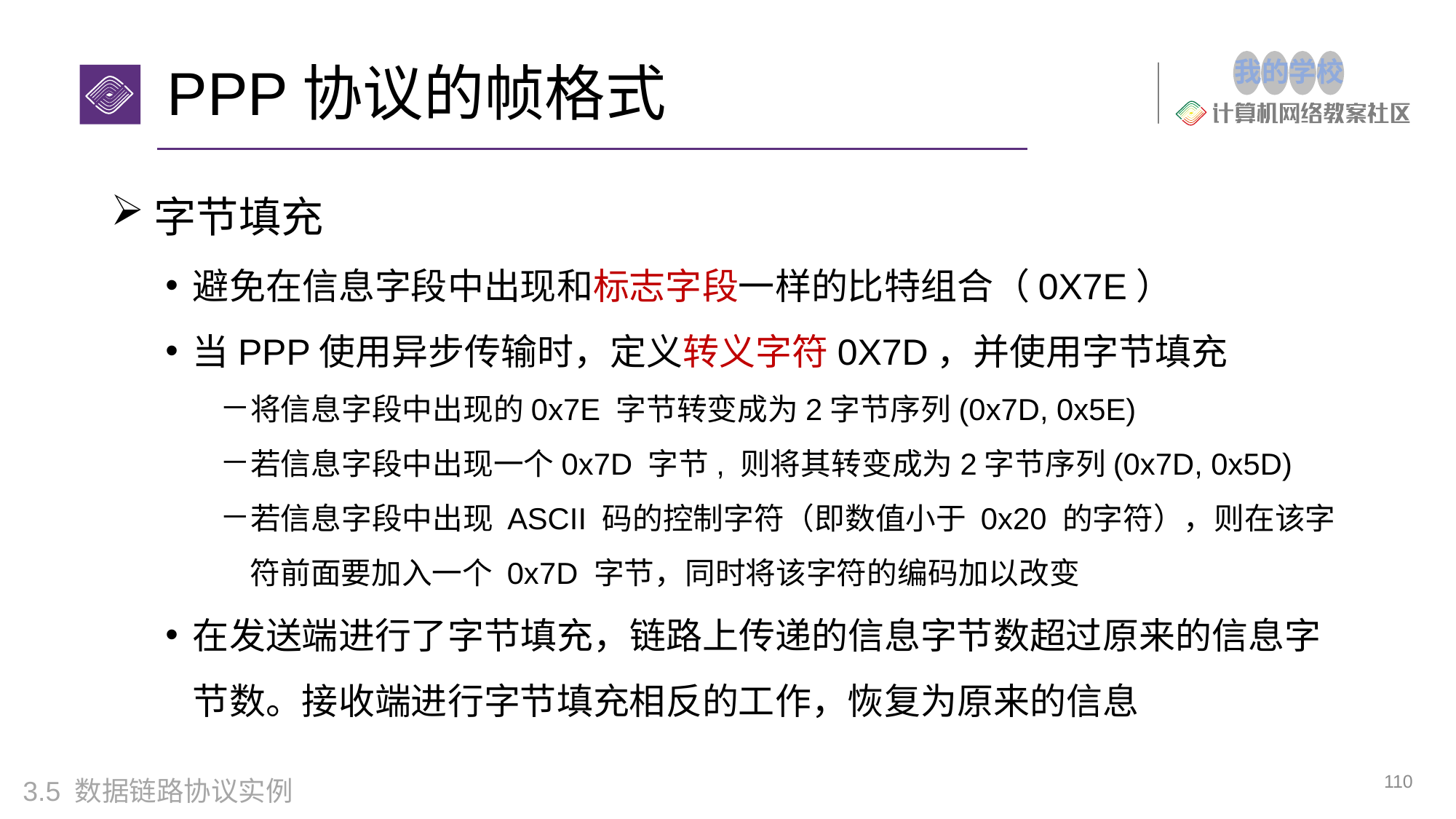

# PPP协议的帧格式
字节填充
避免在信息字段中出现和标志字段一样的比特组合（0X7E）
当PPP使用异步传输时，定义转义字符0X7D，并使用字节填充
将信息字段中出现的0x7E 字节转变成为2字节序列(0x7D, 0x5E)
若信息字段中出现一个0x7D 字节, 则将其转变成为2字节序列(0x7D, 0x5D)
若信息字段中出现 ASCII 码的控制字符（即数值小于 0x20 的字符），则在该字符前面要加入一个 0x7D 字节，同时将该字符的编码加以改变
在发送端进行了字节填充，链路上传递的信息字节数超过原来的信息字节数。接收端进行字节填充相反的工作，恢复为原来的信息
110
3.5 数据链路协议实例